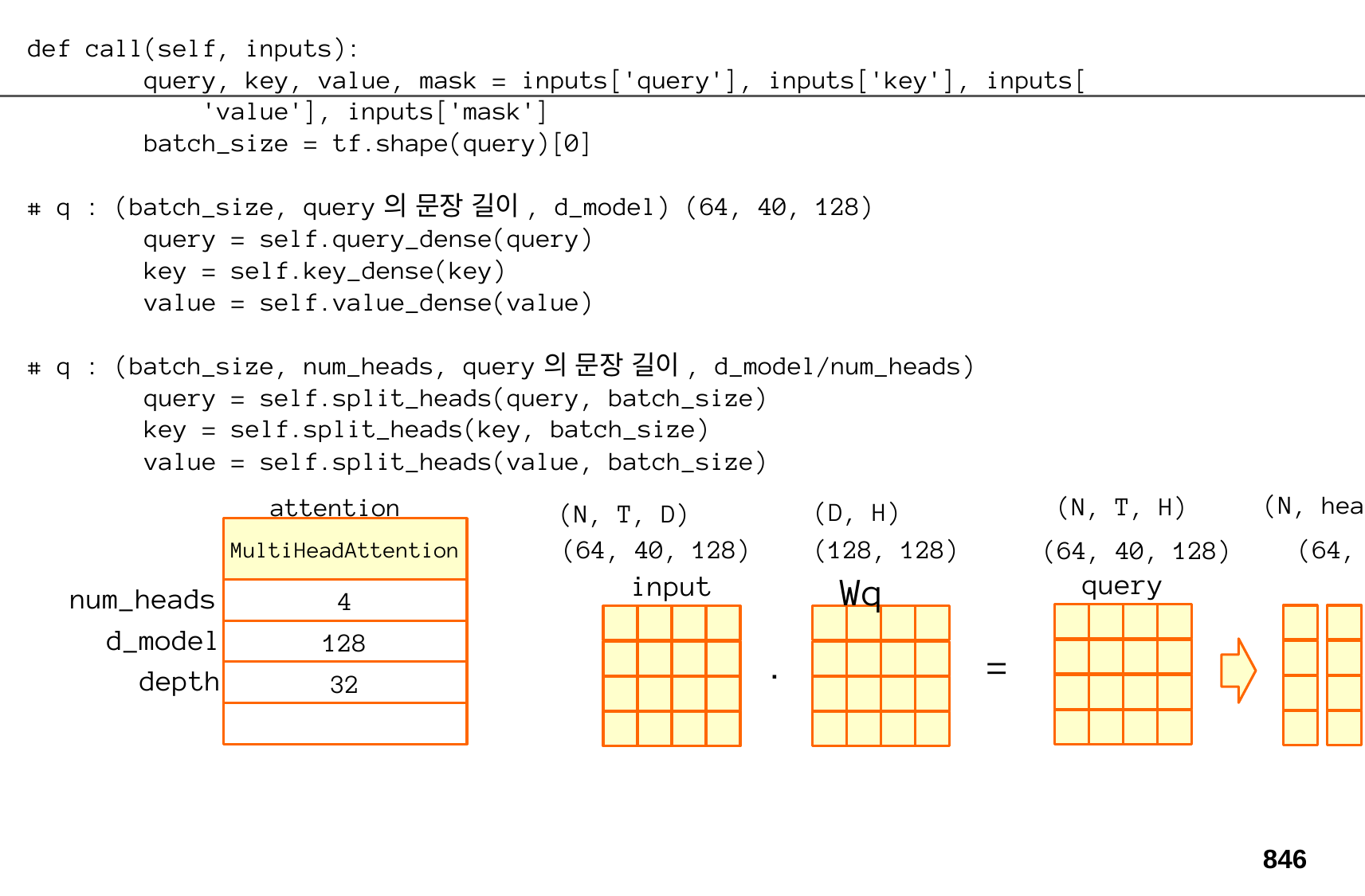

def call(self, inputs):
        query, key, value, mask = inputs['query'], inputs['key'], inputs[
            'value'], inputs['mask']
        batch_size = tf.shape(query)[0]

# q : (batch_size, query의 문장 길이, d_model) (64, 40, 128)
        query = self.query_dense(query)
        key = self.key_dense(key)
        value = self.value_dense(value)

# q : (batch_size, num_heads, query의 문장 길이, d_model/num_heads)
        query = self.split_heads(query, batch_size)
        key = self.split_heads(key, batch_size)
        value = self.split_heads(value, batch_size)
(N, heads, T, H/heads)
(N, T, H)
attention
(D, H)
(N, T, D)
MultiHeadAttention
(128, 128)
(64, 4, 40, 32)
(64, 40, 128)
(64, 40, 128)
query
Wq
input
num_heads
4

d_model
128
=
.

depth
32